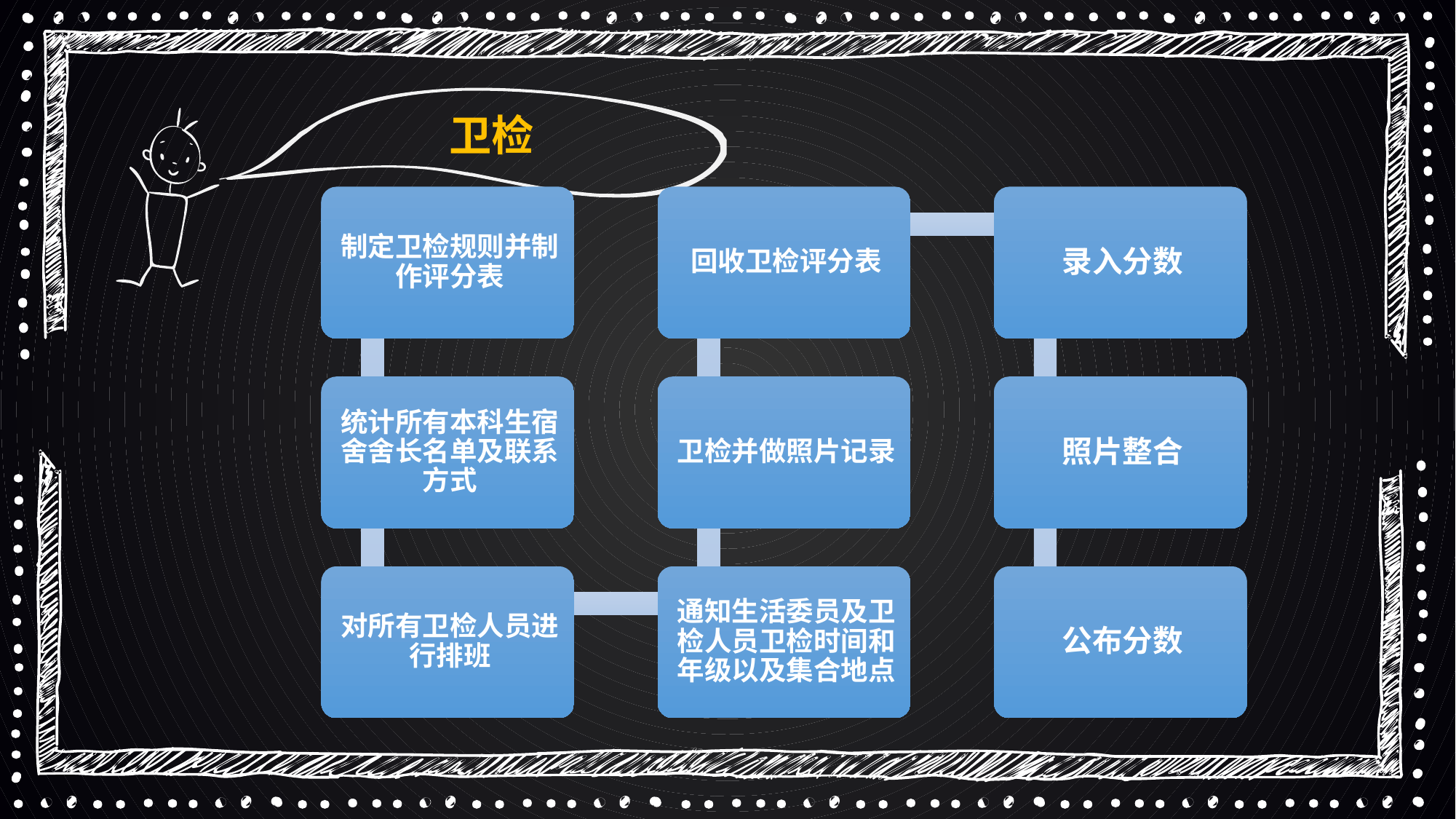

卫检
制定卫检规则并制作评分表
统计所有本科生宿舍舍长名单及联系方式
对所有卫检人员进行排班
通知生活委员及卫检人员卫检时间和年级以及集合地点
卫检并做照片记录
回收卫检评分表
录入分数
照片整合
公布分数